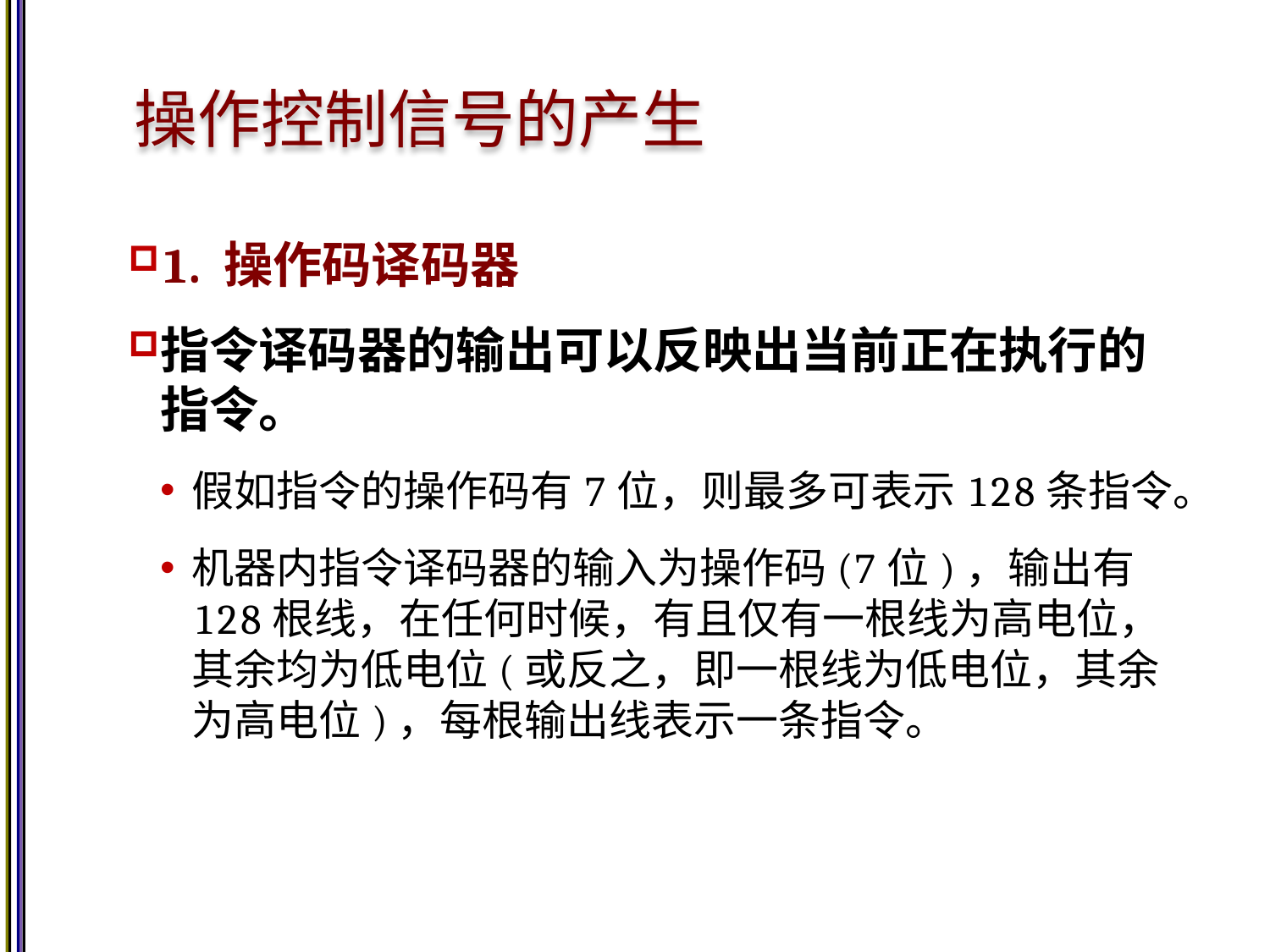

# 操作控制信号的产生
1. 操作码译码器
指令译码器的输出可以反映出当前正在执行的指令。
假如指令的操作码有7位，则最多可表示128条指令。
机器内指令译码器的输入为操作码(7位)，输出有128根线，在任何时候，有且仅有一根线为高电位，其余均为低电位(或反之，即一根线为低电位，其余为高电位)，每根输出线表示一条指令。
110